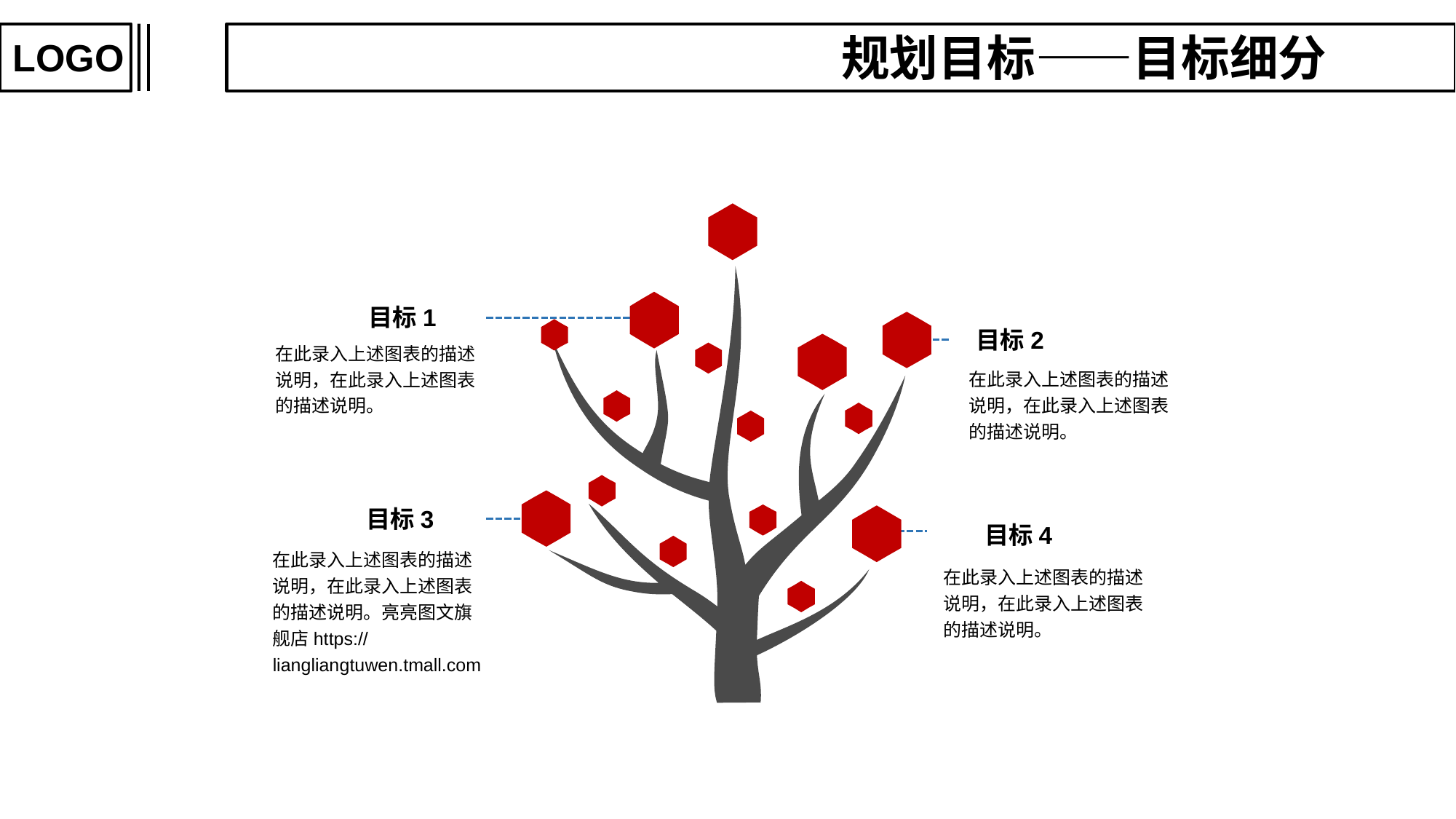

规划目标——目标细分

LOGO

目标1

目标2
在此录入上述图表的描述说明，在此录入上述图表的描述说明。

在此录入上述图表的描述说明，在此录入上述图表的描述说明。

目标3

目标4

在此录入上述图表的描述说明，在此录入上述图表的描述说明。亮亮图文旗舰店https://liangliangtuwen.tmall.com
在此录入上述图表的描述说明，在此录入上述图表的描述说明。